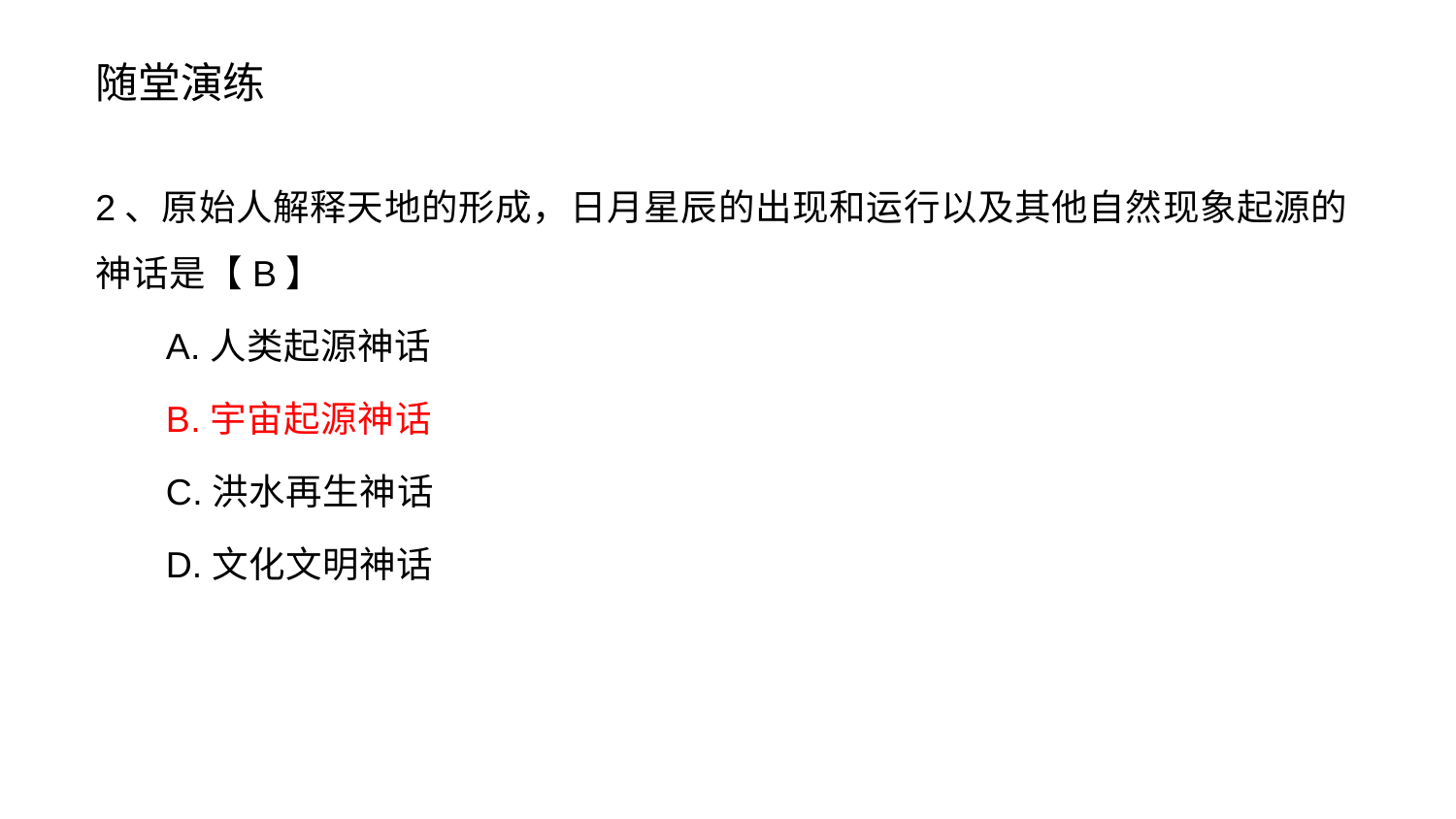

随堂演练
2、原始人解释天地的形成，日月星辰的出现和运行以及其他自然现象起源的神话是【B】
A.人类起源神话
B.宇宙起源神话
C.洪水再生神话
D.文化文明神话